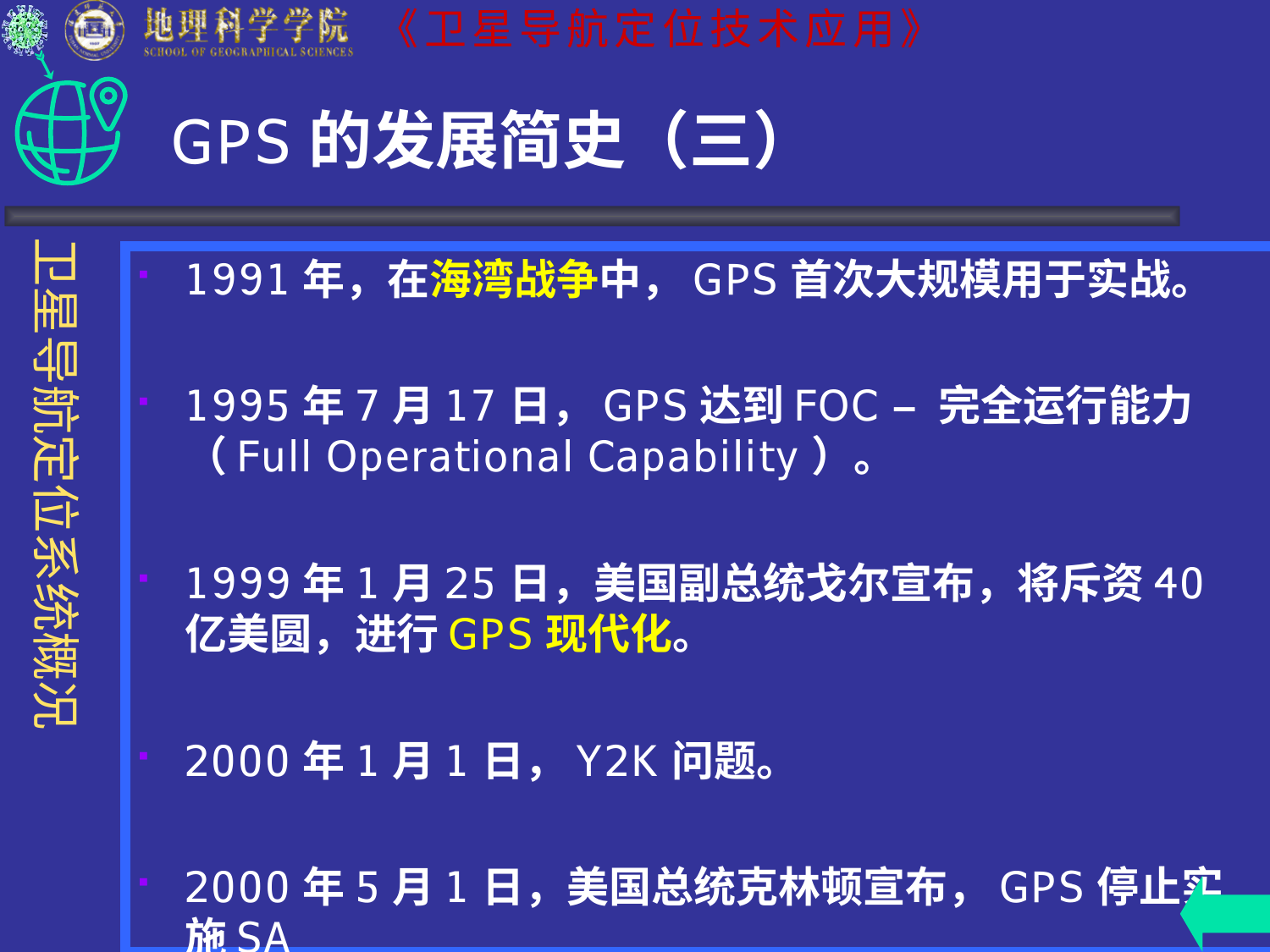

# GPS的发展简史（三）
1991年，在海湾战争中，GPS首次大规模用于实战。

1995年7月17日，GPS达到FOC – 完全运行能力（Full Operational Capability）。

1999年1月25日，美国副总统戈尔宣布，将斥资40亿美圆，进行GPS现代化。

2000年1月1日，Y2K问题。

2000年5月1日，美国总统克林顿宣布，GPS停止实施SA
2006.11.17,第三颗美国空军现代GPS卫星(GPSIIR-16(M))成功发射升空